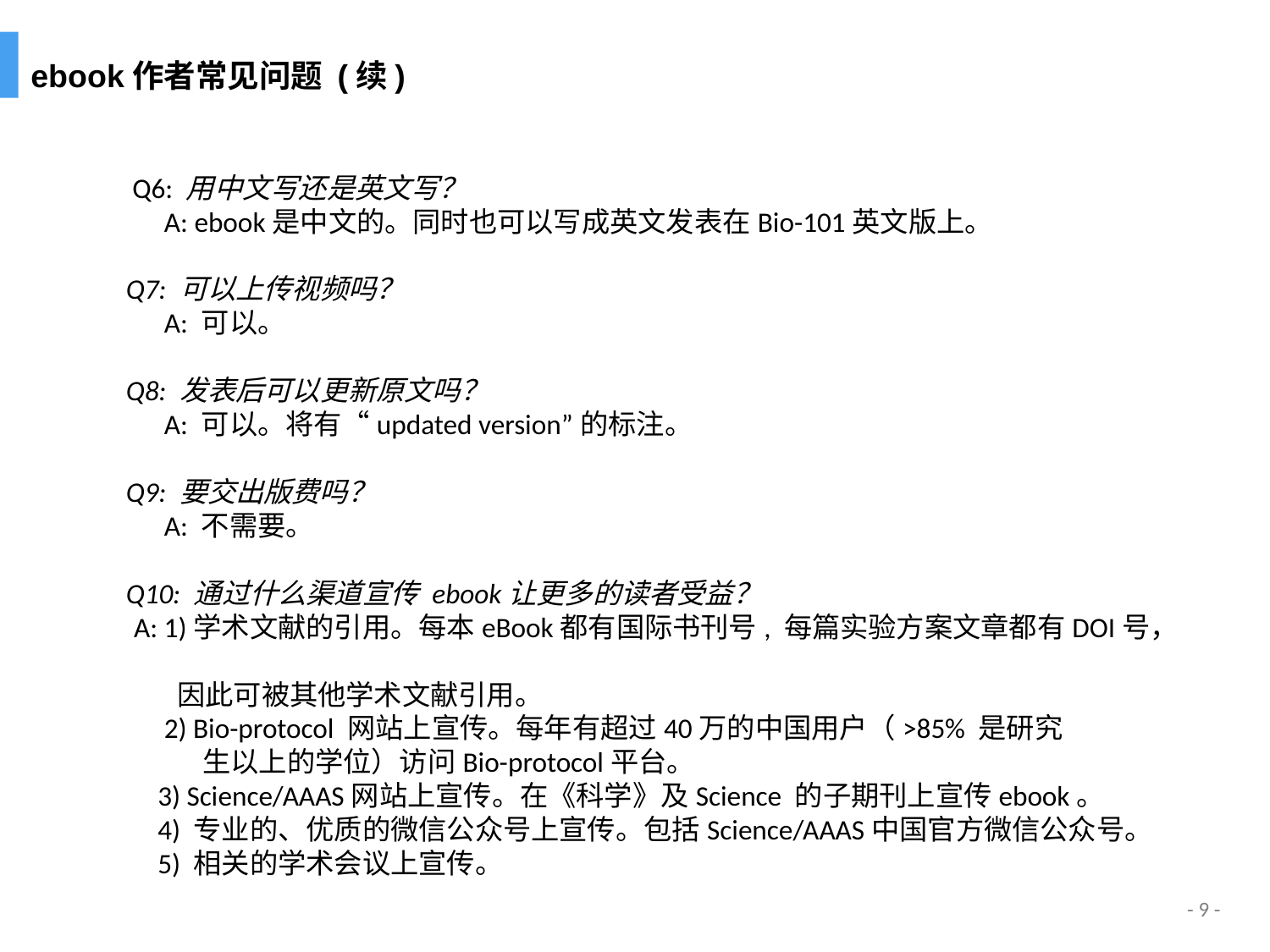

ebook作者常见问题 (续)
 Q6: 用中文写还是英文写？
      A: ebook是中文的。同时也可以写成英文发表在Bio-101英文版上。

Q7: 可以上传视频吗？
      A: 可以。

Q8: 发表后可以更新原文吗？
      A: 可以。将有“updated version”的标注。

Q9: 要交出版费吗？
      A: 不需要。

Q10: 通过什么渠道宣传 ebook让更多的读者受益？
 A: 1)学术文献的引用。每本eBook都有国际书刊号, 每篇实验方案文章都有DOI号，
       因此可被其他学术文献引用。
      2) Bio-protocol 网站上宣传。每年有超过40万的中国用户（>85% 是研究
           生以上的学位）访问Bio-protocol平台。
     3) Science/AAAS网站上宣传。在《科学》及Science 的子期刊上宣传ebook。
     4) 专业的、优质的微信公众号上宣传。包括Science/AAAS中国官方微信公众号。
     5) 相关的学术会议上宣传。
- 9 -